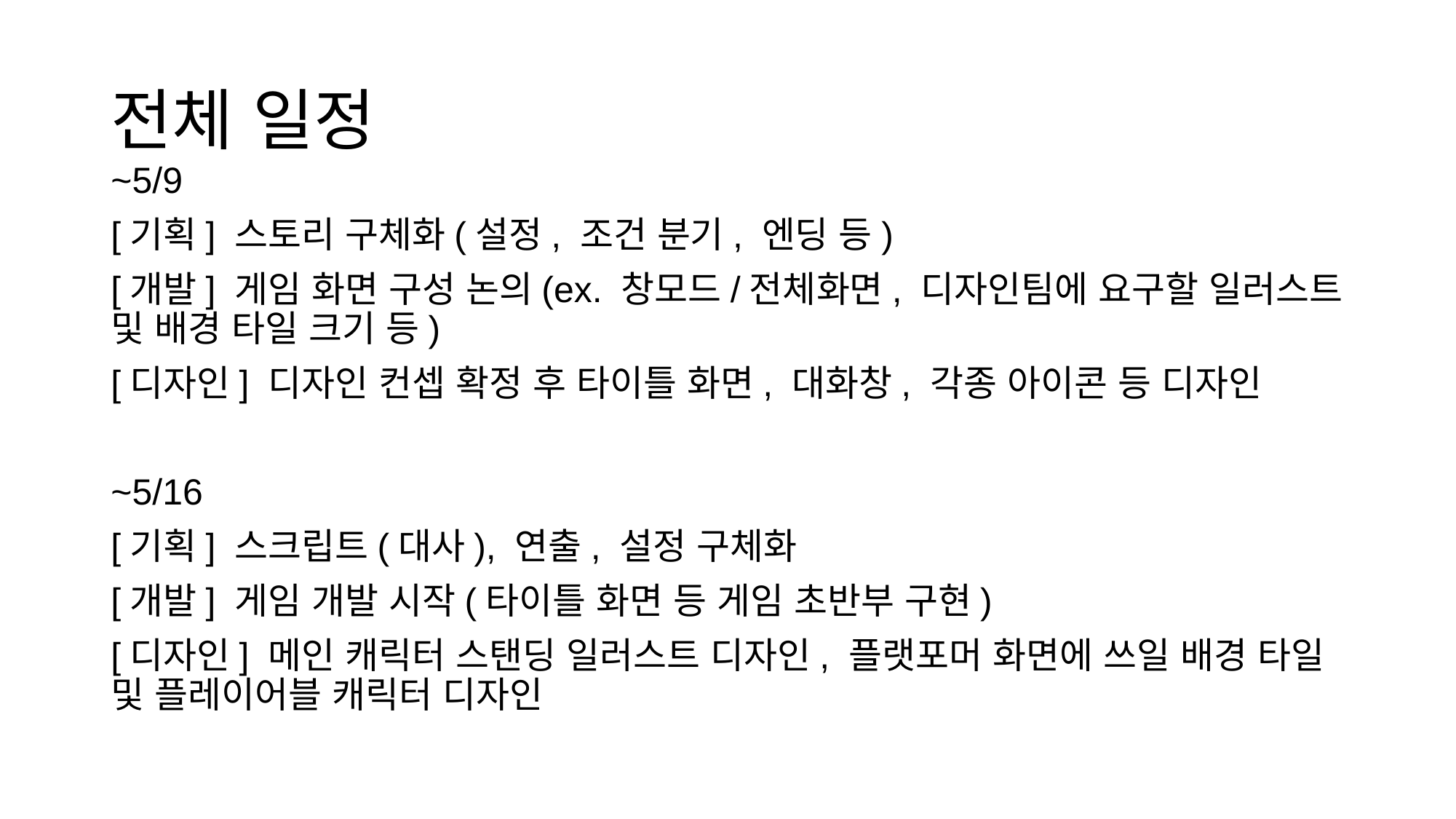

# 전체 일정
~5/9
[기획] 스토리 구체화(설정, 조건 분기, 엔딩 등)
[개발] 게임 화면 구성 논의(ex. 창모드/전체화면, 디자인팀에 요구할 일러스트 및 배경 타일 크기 등)
[디자인] 디자인 컨셉 확정 후 타이틀 화면, 대화창, 각종 아이콘 등 디자인

~5/16
[기획] 스크립트(대사), 연출, 설정 구체화
[개발] 게임 개발 시작(타이틀 화면 등 게임 초반부 구현)
[디자인] 메인 캐릭터 스탠딩 일러스트 디자인, 플랫포머 화면에 쓰일 배경 타일 및 플레이어블 캐릭터 디자인